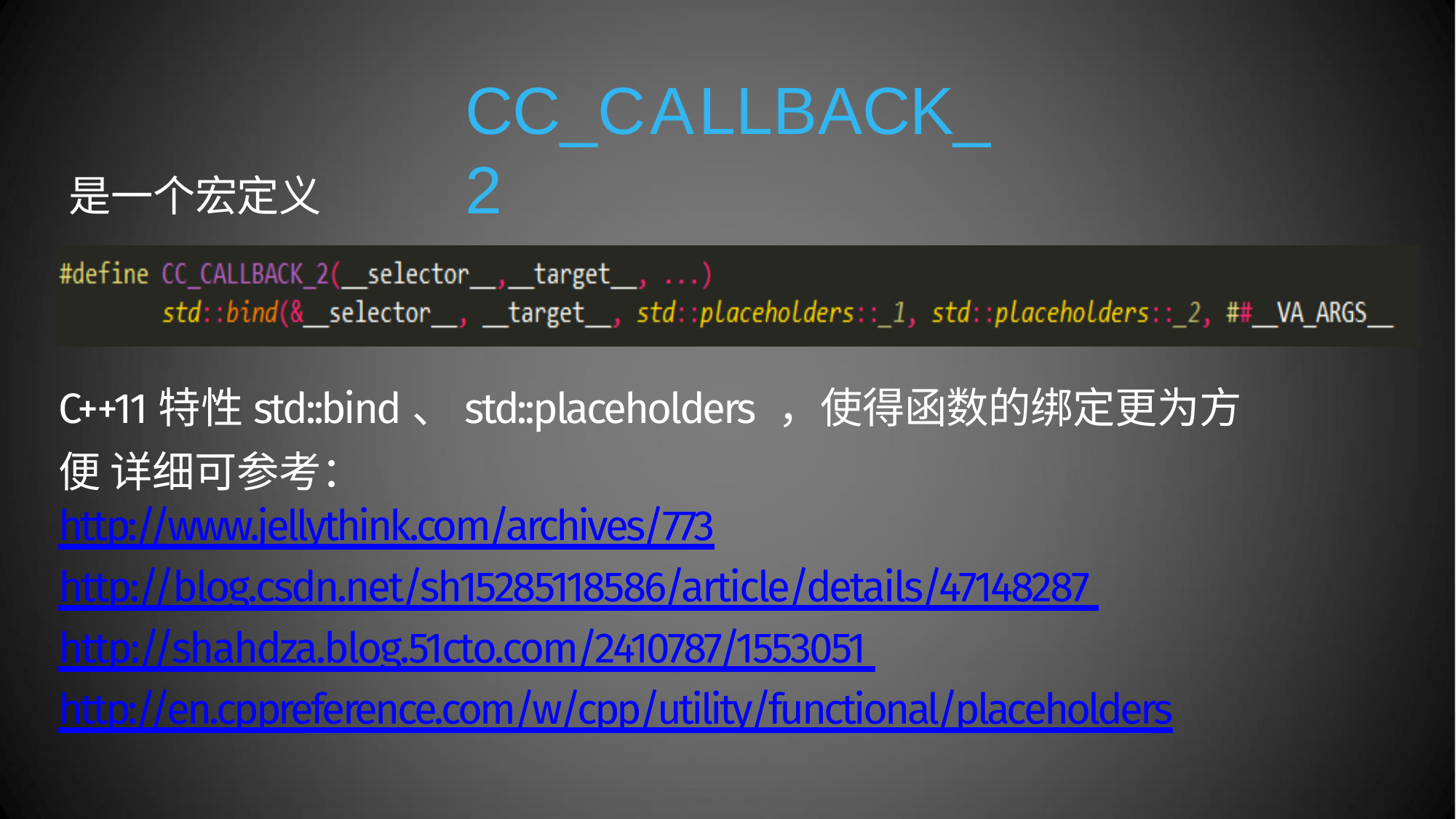

# CC_CALLBACK_2
是一个宏定义

C++11特性std::bind、std::placeholders ，使得函数的绑定更为方便 详细可参考：
http://www.jellythink.com/archives/773
http://blog.csdn.net/sh15285118586/article/details/47148287  http://shahdza.blog.51cto.com/2410787/1553051  http://en.cppreference.com/w/cpp/utility/functional/placeholders